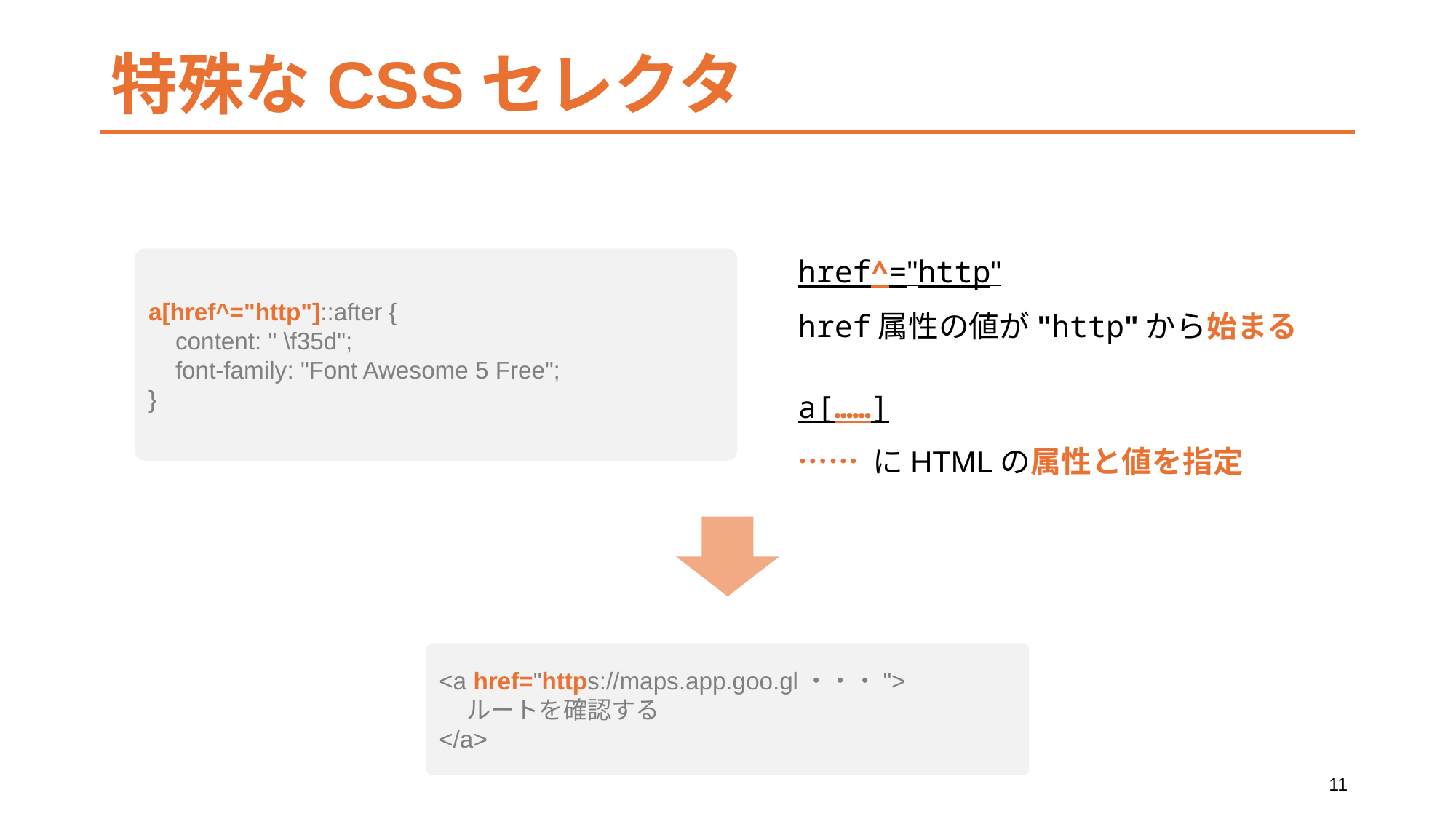

# 特殊なCSSセレクタ
href^="http"
href属性の値が"http"から始まる
a[……]
…… にHTMLの属性と値を指定
a[href^="http"]::after {
    content: " \f35d";
    font-family: "Font Awesome 5 Free";
}

<a href="https://maps.app.goo.gl・・・">
    ルートを確認する
</a>
11